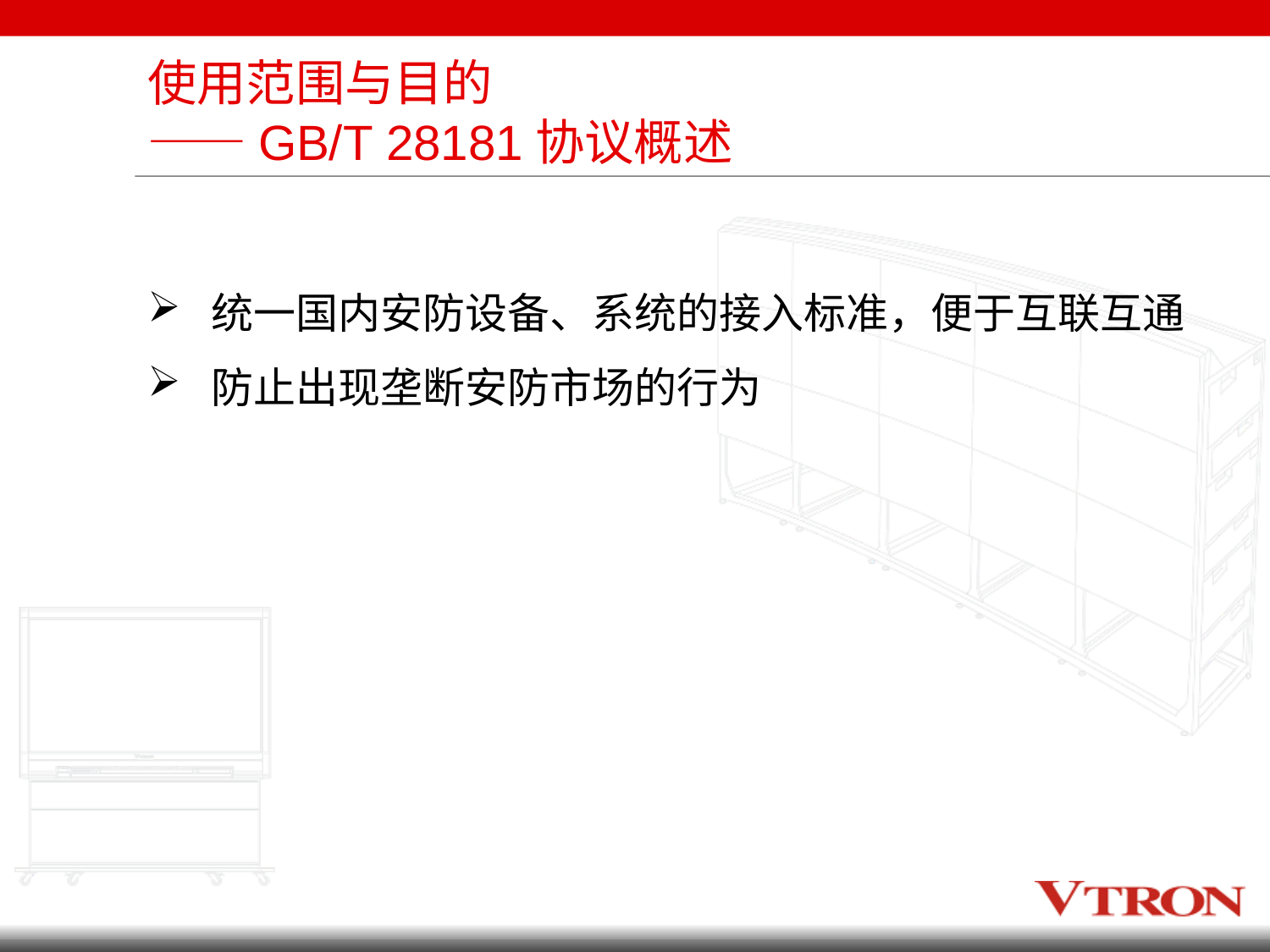

# 使用范围与目的 ——GB/T 28181协议概述

统一国内安防设备、系统的接入标准，便于互联互通
防止出现垄断安防市场的行为